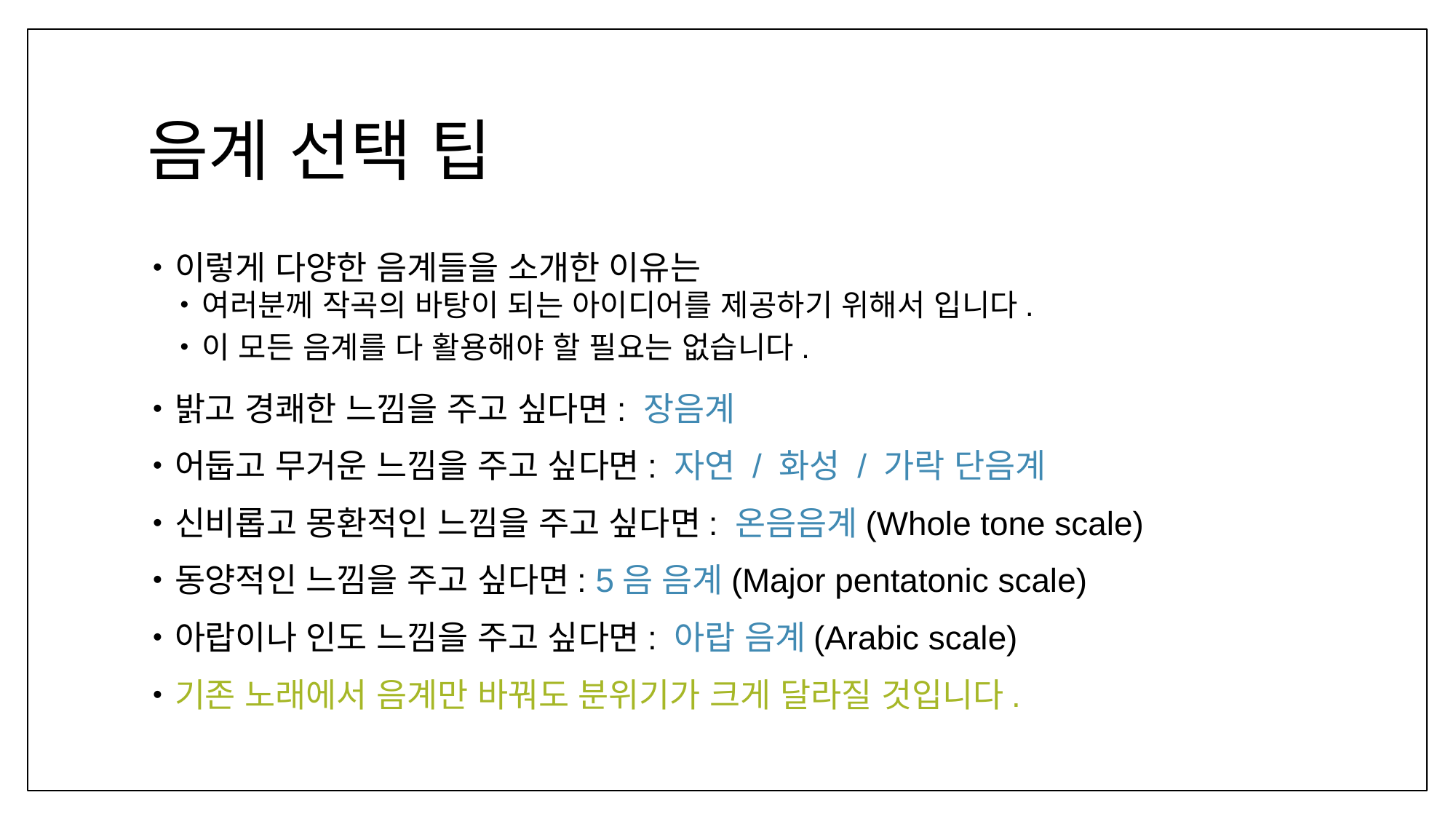

# 음계 선택 팁
이렇게 다양한 음계들을 소개한 이유는
여러분께 작곡의 바탕이 되는 아이디어를 제공하기 위해서 입니다.
이 모든 음계를 다 활용해야 할 필요는 없습니다.
밝고 경쾌한 느낌을 주고 싶다면: 장음계
어둡고 무거운 느낌을 주고 싶다면: 자연 / 화성 / 가락 단음계
신비롭고 몽환적인 느낌을 주고 싶다면: 온음음계(Whole tone scale)
동양적인 느낌을 주고 싶다면: 5음 음계(Major pentatonic scale)
아랍이나 인도 느낌을 주고 싶다면: 아랍 음계(Arabic scale)
기존 노래에서 음계만 바꿔도 분위기가 크게 달라질 것입니다.